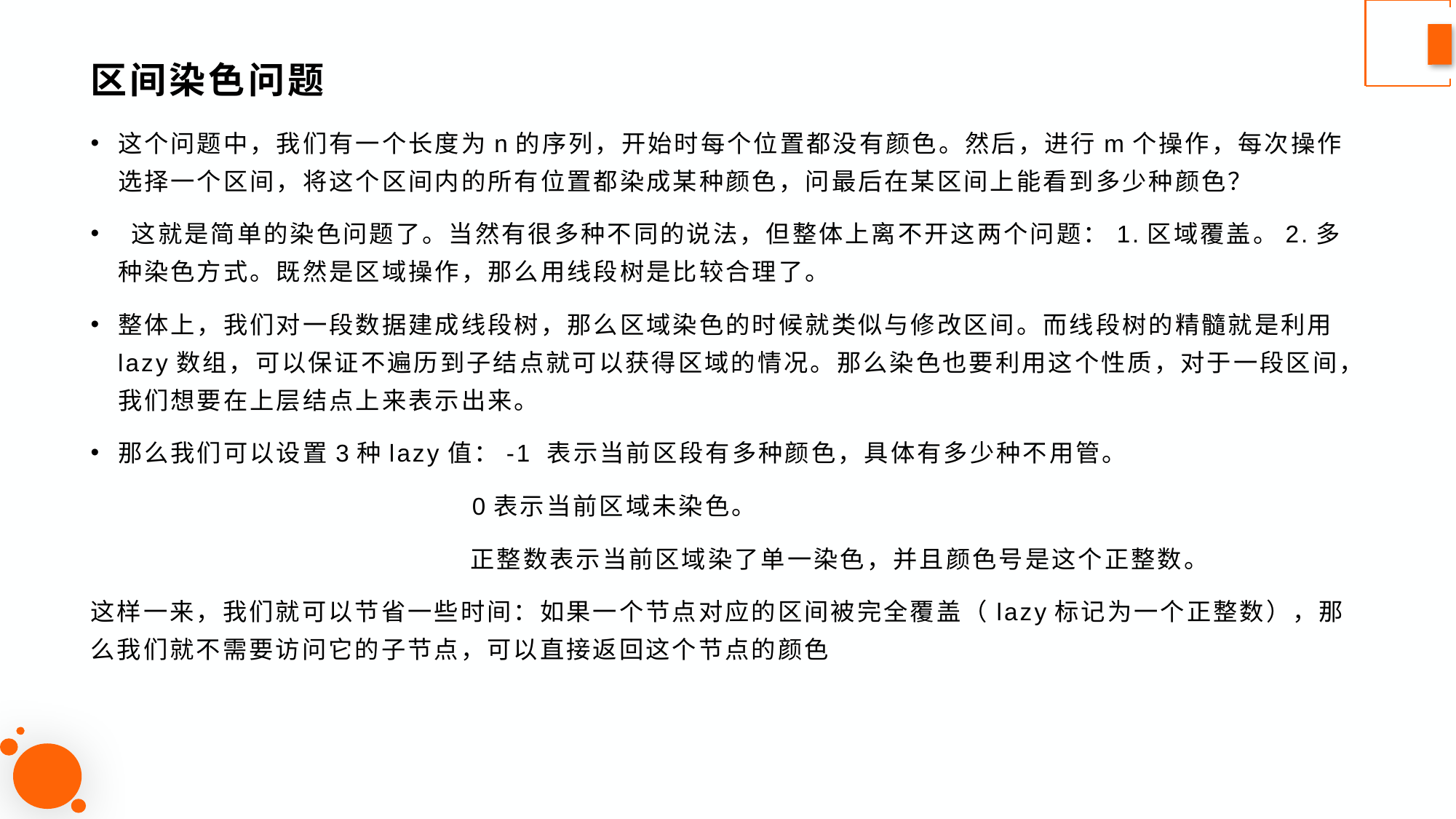

# 区间染色问题
这个问题中，我们有一个长度为n的序列，开始时每个位置都没有颜色。然后，进行m个操作，每次操作选择一个区间，将这个区间内的所有位置都染成某种颜色，问最后在某区间上能看到多少种颜色？
 这就是简单的染色问题了。当然有很多种不同的说法，但整体上离不开这两个问题：1.区域覆盖。2.多种染色方式。既然是区域操作，那么用线段树是比较合理了。
整体上，我们对一段数据建成线段树，那么区域染色的时候就类似与修改区间。而线段树的精髓就是利用lazy数组，可以保证不遍历到子结点就可以获得区域的情况。那么染色也要利用这个性质，对于一段区间，我们想要在上层结点上来表示出来。
那么我们可以设置3种lazy值：-1 表示当前区段有多种颜色，具体有多少种不用管。
			      0表示当前区域未染色。
			      正整数表示当前区域染了单一染色，并且颜色号是这个正整数。
这样一来，我们就可以节省一些时间：如果一个节点对应的区间被完全覆盖（lazy标记为一个正整数），那么我们就不需要访问它的子节点，可以直接返回这个节点的颜色